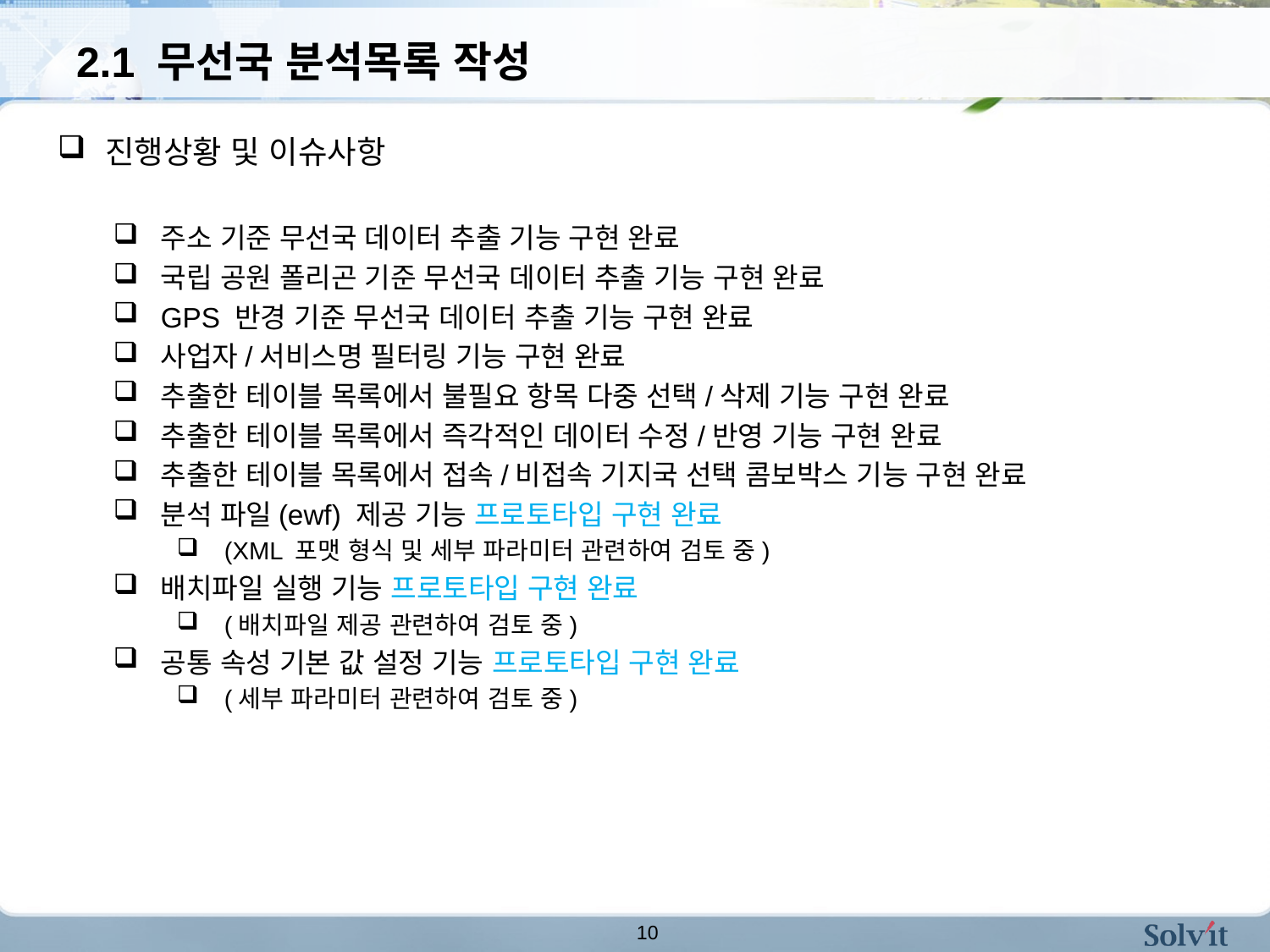

# 2.1 무선국 분석목록 작성
진행상황 및 이슈사항

주소 기준 무선국 데이터 추출 기능 구현 완료
국립 공원 폴리곤 기준 무선국 데이터 추출 기능 구현 완료
GPS 반경 기준 무선국 데이터 추출 기능 구현 완료
사업자/서비스명 필터링 기능 구현 완료
추출한 테이블 목록에서 불필요 항목 다중 선택/삭제 기능 구현 완료
추출한 테이블 목록에서 즉각적인 데이터 수정/반영 기능 구현 완료
추출한 테이블 목록에서 접속/비접속 기지국 선택 콤보박스 기능 구현 완료
분석 파일(ewf) 제공 기능 프로토타입 구현 완료
(XML 포맷 형식 및 세부 파라미터 관련하여 검토 중)
배치파일 실행 기능 프로토타입 구현 완료
(배치파일 제공 관련하여 검토 중)
공통 속성 기본 값 설정 기능 프로토타입 구현 완료
(세부 파라미터 관련하여 검토 중)
10